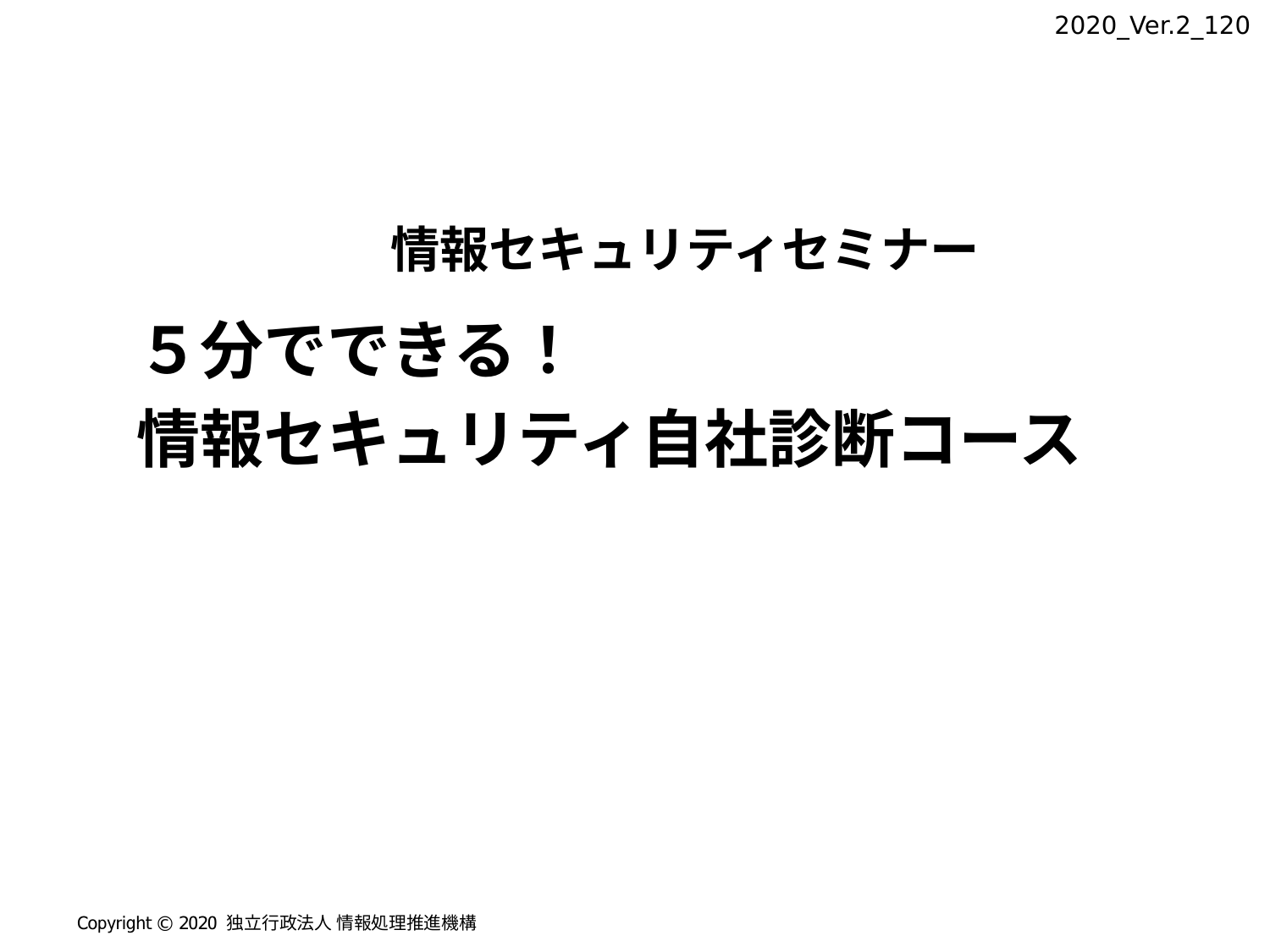

情報セキュリティセミナー
５分でできる！
情報セキュリティ自社診断コース